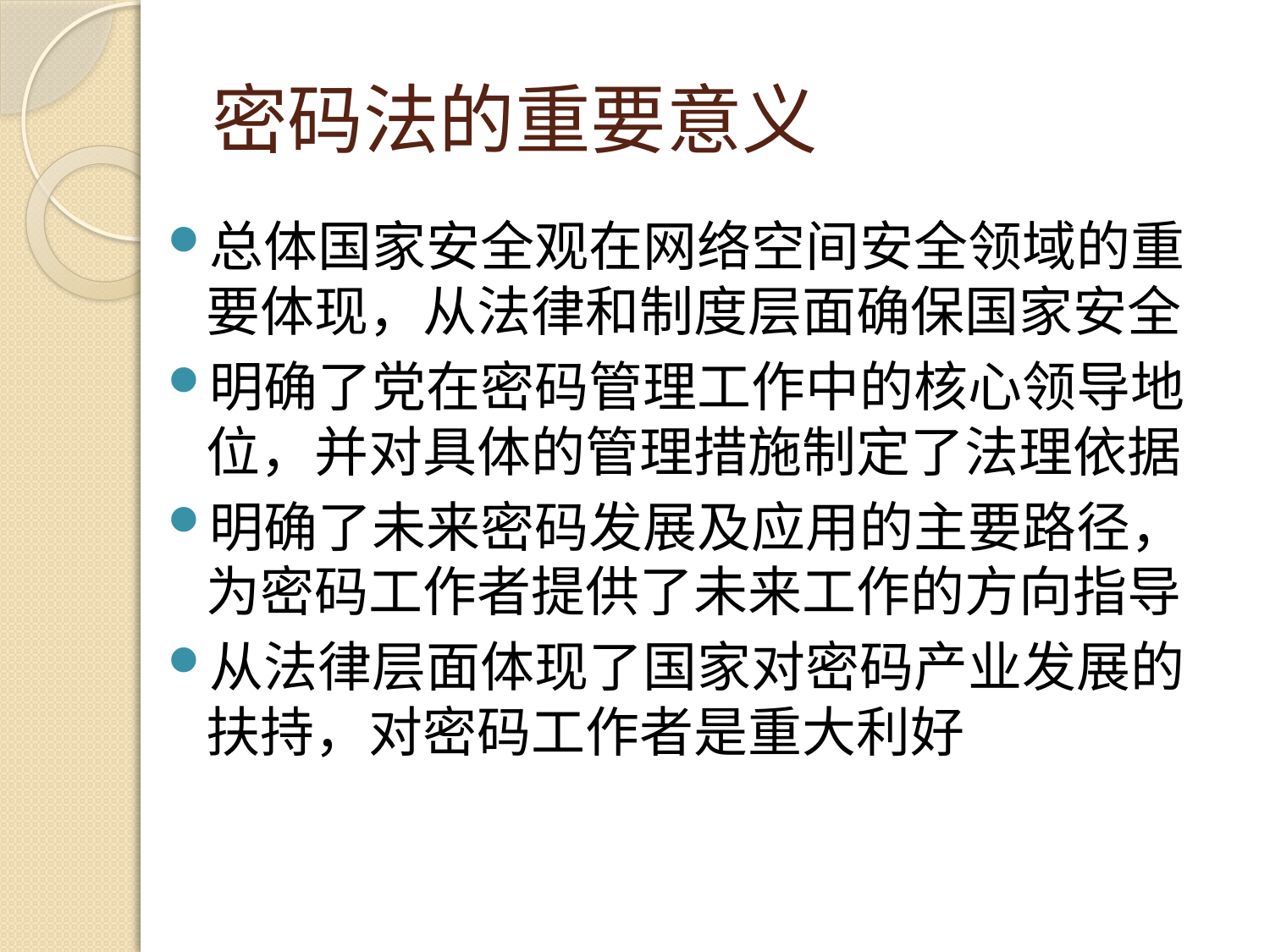

# 密码法的重要意义
总体国家安全观在网络空间安全领域的重要体现，从法律和制度层面确保国家安全
明确了党在密码管理工作中的核心领导地位，并对具体的管理措施制定了法理依据
明确了未来密码发展及应用的主要路径，为密码工作者提供了未来工作的方向指导
从法律层面体现了国家对密码产业发展的扶持，对密码工作者是重大利好